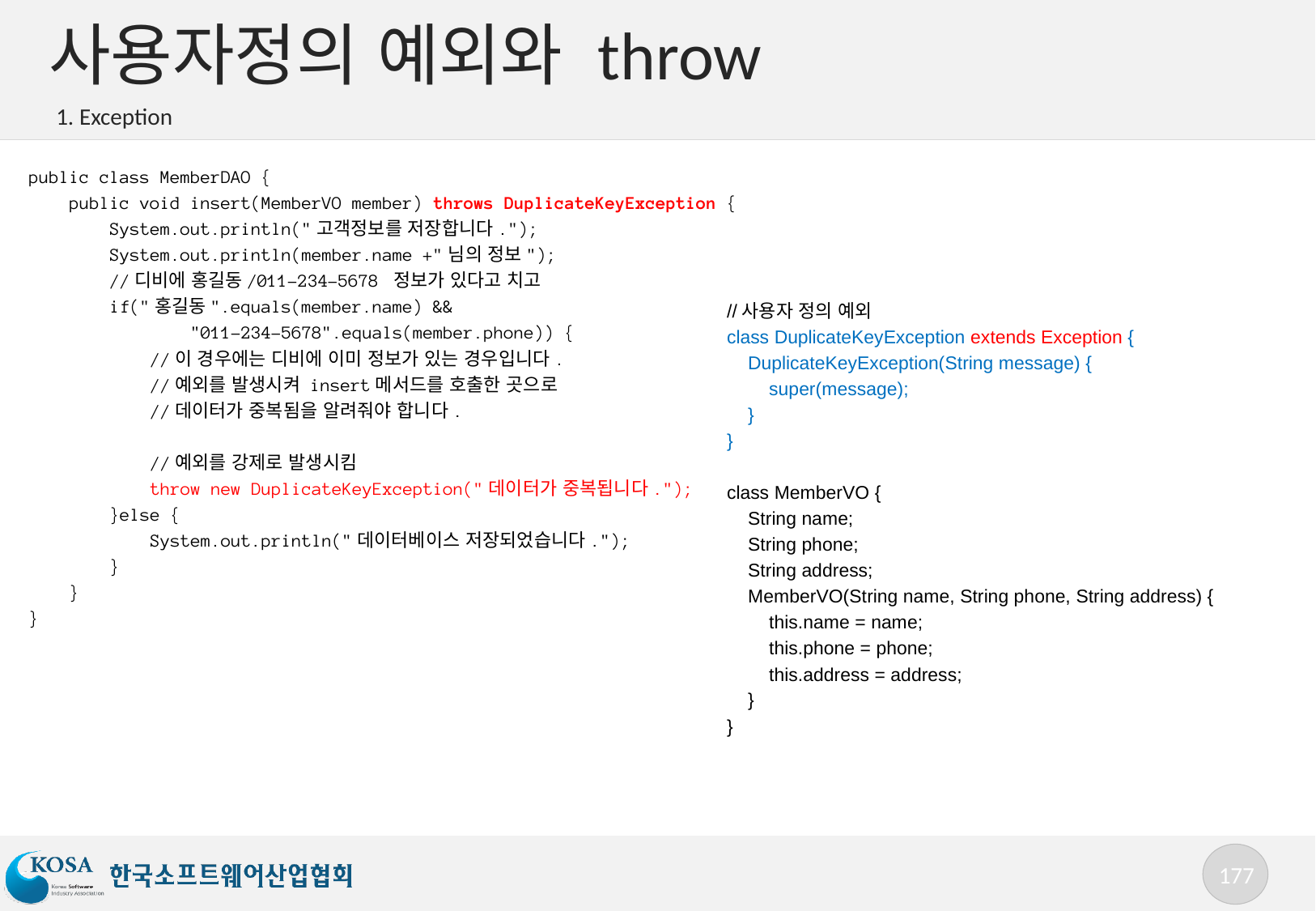

# 사용자정의 예외와 throw
1. Exception
public class MemberDAO {
    public void insert(MemberVO member) throws DuplicateKeyException {
        System.out.println("고객정보를 저장합니다.");
        System.out.println(member.name +"님의 정보");
        //디비에 홍길동/011-234-5678 정보가 있다고 치고
        if("홍길동".equals(member.name) &&
                "011-234-5678".equals(member.phone)) {
            //이 경우에는 디비에 이미 정보가 있는 경우입니다.
            //예외를 발생시켜 insert메서드를 호출한 곳으로
            //데이터가 중복됨을 알려줘야 합니다.

            //예외를 강제로 발생시킴
            throw new DuplicateKeyException("데이터가 중복됩니다.");
        }else {
            System.out.println("데이터베이스 저장되었습니다.");
        }
    }
}
//사용자 정의 예외
class DuplicateKeyException extends Exception {
    DuplicateKeyException(String message) {
        super(message);
    }
}

class MemberVO {
    String name;
    String phone;
    String address;
    MemberVO(String name, String phone, String address) {
        this.name = name;
        this.phone = phone;
        this.address = address;
    }
}